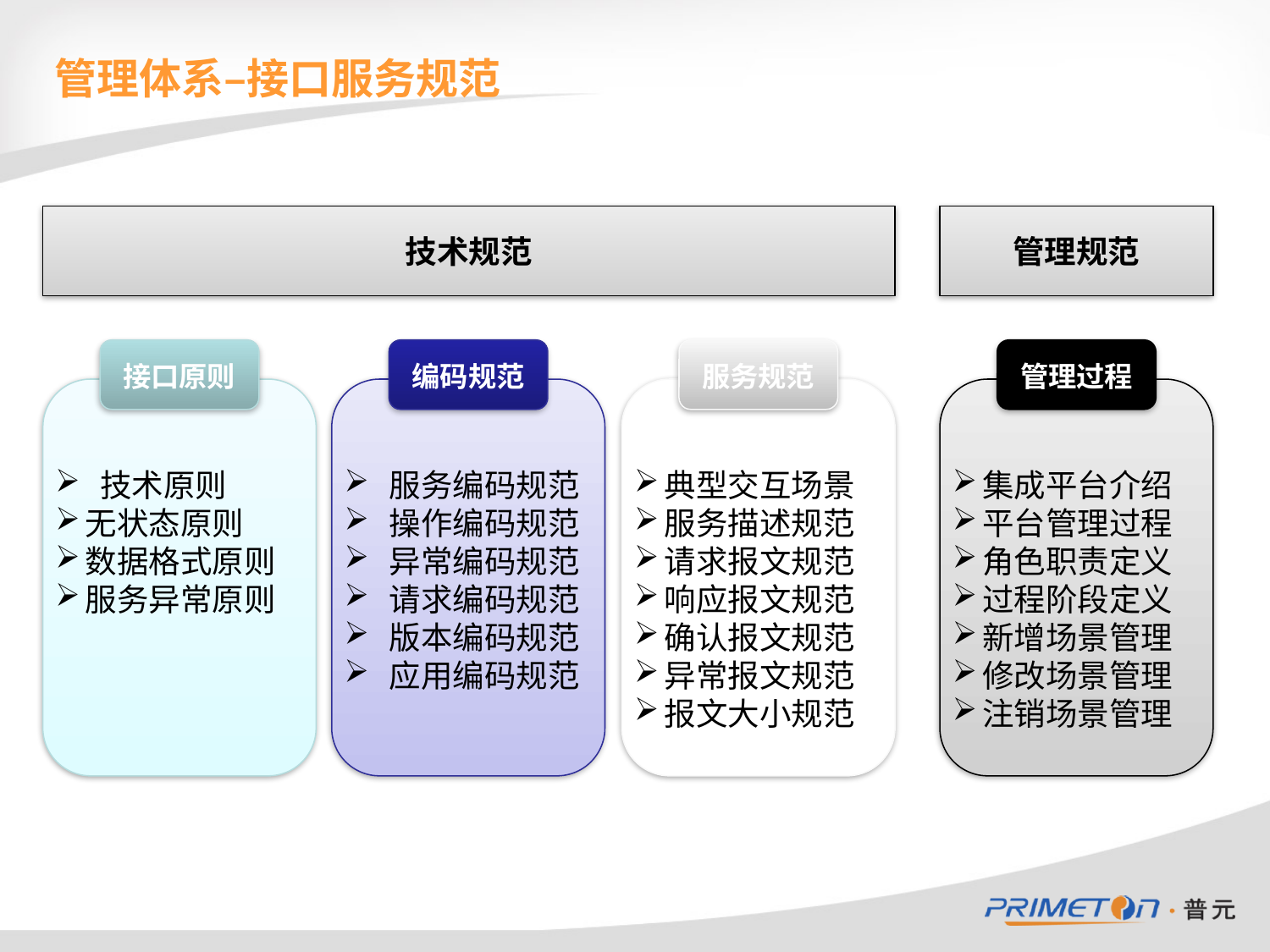

# 管理体系–接口服务规范
技术规范
管理规范
服务规范
接口原则
编码规范
管理过程

 技术原则
无状态原则
数据格式原则
服务异常原则
 服务编码规范
 操作编码规范
 异常编码规范
 请求编码规范
 版本编码规范
 应用编码规范
典型交互场景
服务描述规范
请求报文规范
响应报文规范
确认报文规范
异常报文规范
报文大小规范
集成平台介绍
平台管理过程
角色职责定义
过程阶段定义
新增场景管理
修改场景管理
注销场景管理